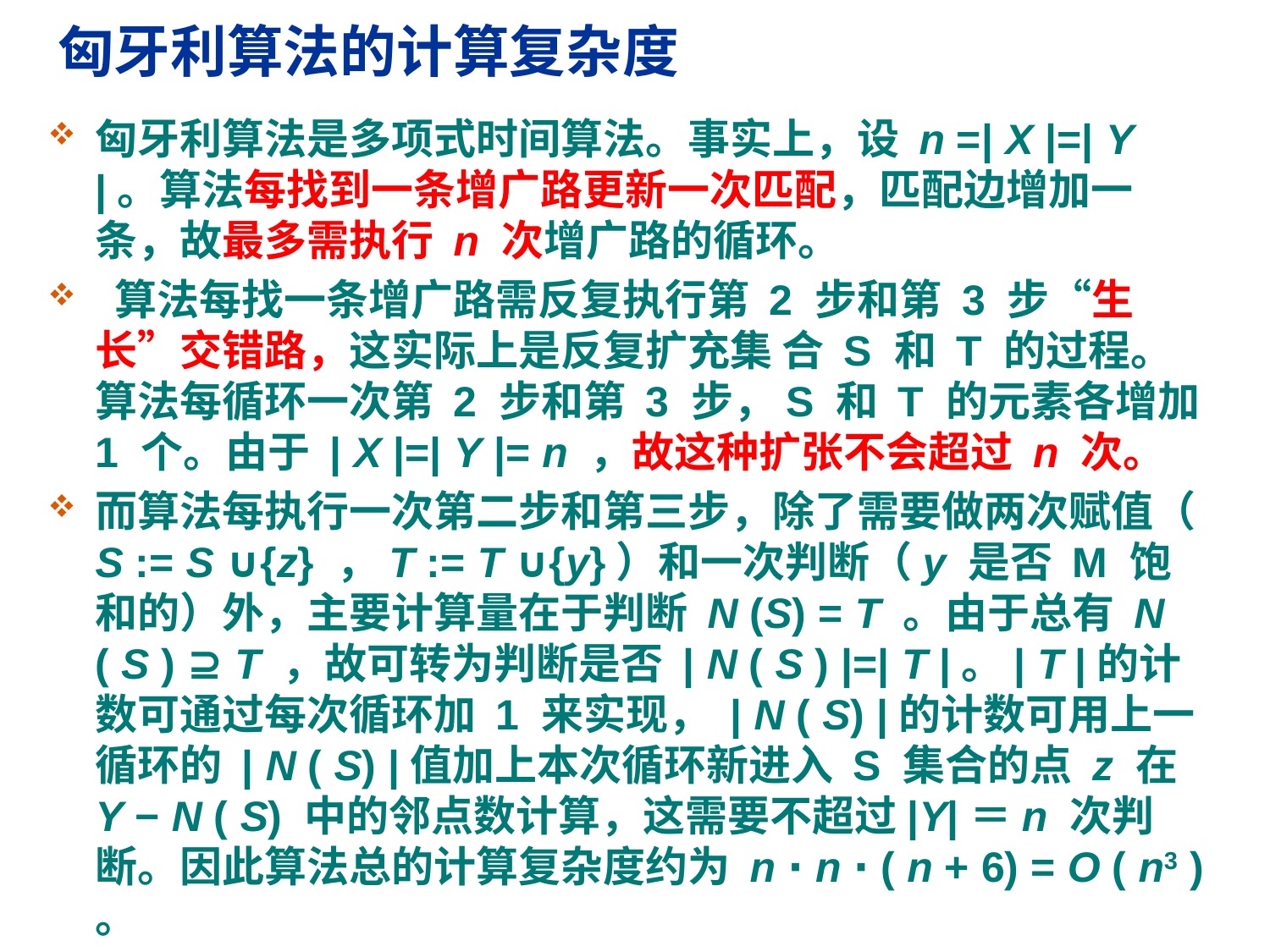

# 匈牙利算法的计算复杂度
匈牙利算法是多项式时间算法。事实上，设 n =| X |=| Y |。算法每找到一条增广路更新一次匹配，匹配边增加一条，故最多需执行 n 次增广路的循环。
 算法每找一条增广路需反复执行第 2 步和第 3 步“生长”交错路，这实际上是反复扩充集 合 S 和 T 的过程。算法每循环一次第 2 步和第 3 步，S 和 T 的元素各增加 1 个。由于 | X |=| Y |= n ，故这种扩张不会超过 n 次。
而算法每执行一次第二步和第三步，除了需要做两次赋值（ S := S ∪{z} ，T := T ∪{y}）和一次判断（y 是否 M 饱和的）外，主要计算量在于判断 N (S) = T 。由于总有 N ( S ) ⊇ T ，故可转为判断是否 | N ( S ) |=| T |。| T |的计数可通过每次循环加 1 来实现， | N ( S) |的计数可用上一循环的 | N ( S) |值加上本次循环新进入 S 集合的点 z 在Y − N ( S) 中的邻点数计算，这需要不超过|Y|＝n 次判断。因此算法总的计算复杂度约为 n ⋅ n ⋅ ( n + 6) = O ( n3 ) 。